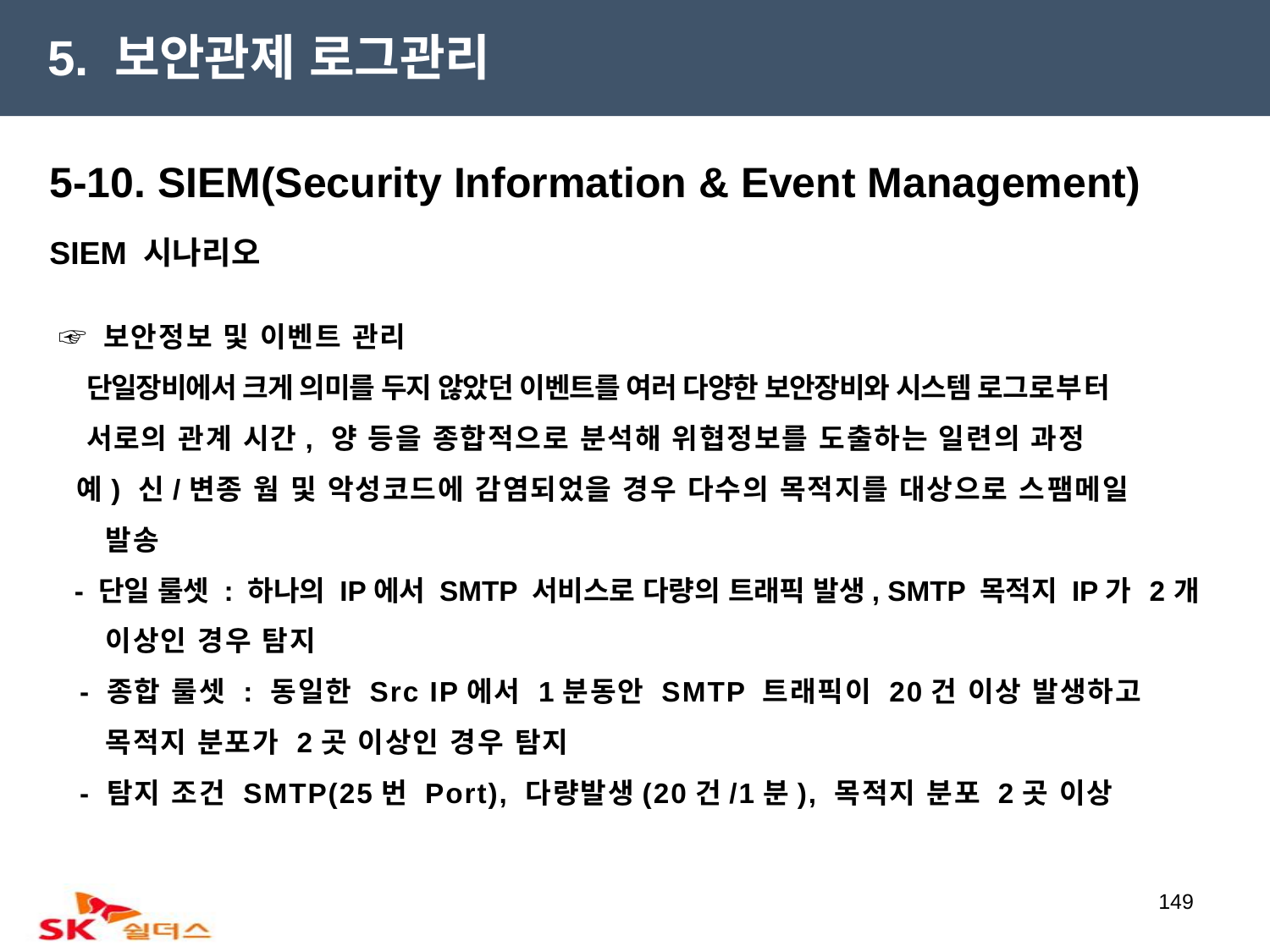

5. 보안관제 로그관리
5-10. SIEM(Security Information & Event Management)
SIEM 시나리오
 ☞ 보안정보 및 이벤트 관리
   단일장비에서 크게 의미를 두지 않았던 이벤트를 여러 다양한 보안장비와 시스템 로그로부터
   서로의 관계 시간, 양 등을 종합적으로 분석해 위협정보를 도출하는 일련의 과정
  예) 신/변종 웜 및 악성코드에 감염되었을 경우 다수의 목적지를 대상으로 스팸메일
     발송
   - 단일 룰셋 : 하나의 IP에서 SMTP 서비스로 다량의 트래픽 발생, SMTP 목적지 IP가 2개
     이상인 경우 탐지
   - 종합 룰셋 : 동일한 Src IP에서 1분동안 SMTP 트래픽이 20건 이상 발생하고
     목적지 분포가 2곳 이상인 경우 탐지
   - 탐지 조건 SMTP(25번 Port), 다량발생(20건/1분), 목적지 분포 2곳 이상
149